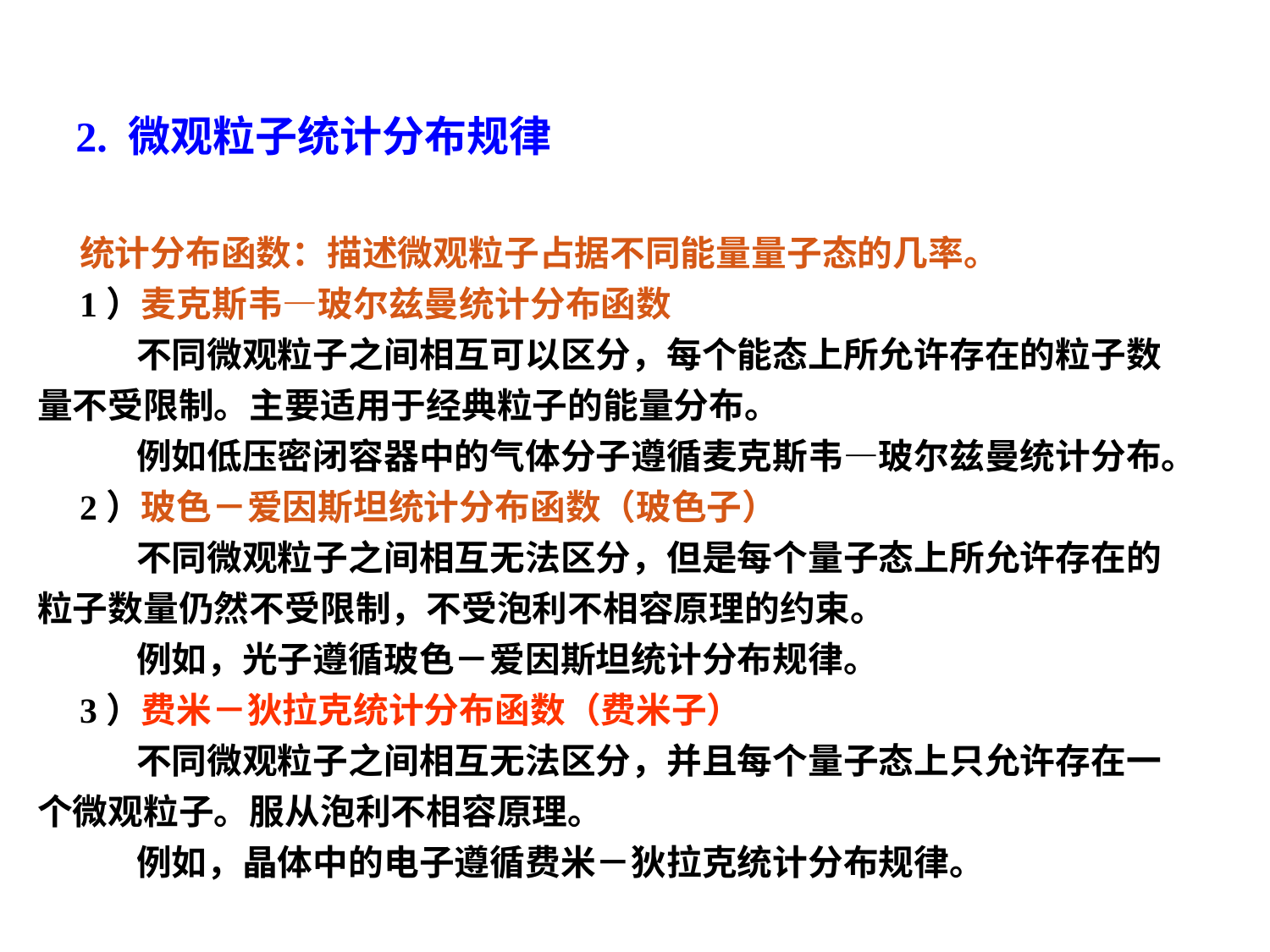

2. 微观粒子统计分布规律
统计分布函数：描述微观粒子占据不同能量量子态的几率。
1）麦克斯韦—玻尔兹曼统计分布函数
      不同微观粒子之间相互可以区分，每个能态上所允许存在的粒子数量不受限制。主要适用于经典粒子的能量分布。
      例如低压密闭容器中的气体分子遵循麦克斯韦—玻尔兹曼统计分布。
2）玻色－爱因斯坦统计分布函数（玻色子）
      不同微观粒子之间相互无法区分，但是每个量子态上所允许存在的粒子数量仍然不受限制，不受泡利不相容原理的约束。
      例如，光子遵循玻色－爱因斯坦统计分布规律。
3）费米－狄拉克统计分布函数（费米子）
      不同微观粒子之间相互无法区分，并且每个量子态上只允许存在一个微观粒子。服从泡利不相容原理。
      例如，晶体中的电子遵循费米－狄拉克统计分布规律。